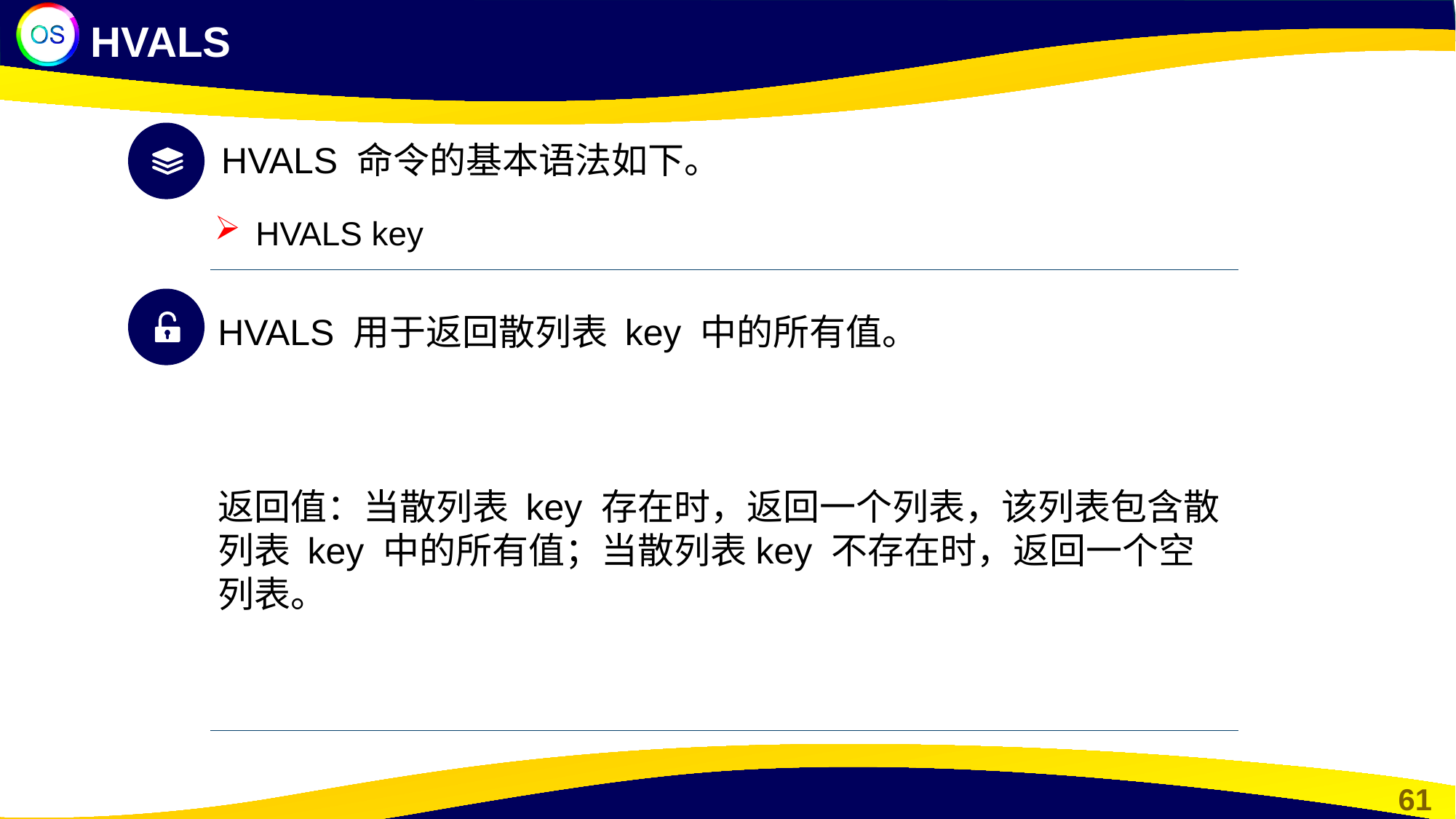

HVALS

HVALS 命令的基本语法如下。

HVALS key

HVALS 用于返回散列表 key 中的所有值。

返回值：当散列表 key 存在时，返回一个列表，该列表包含散列表 key 中的所有值；当散列表key 不存在时，返回一个空列表。